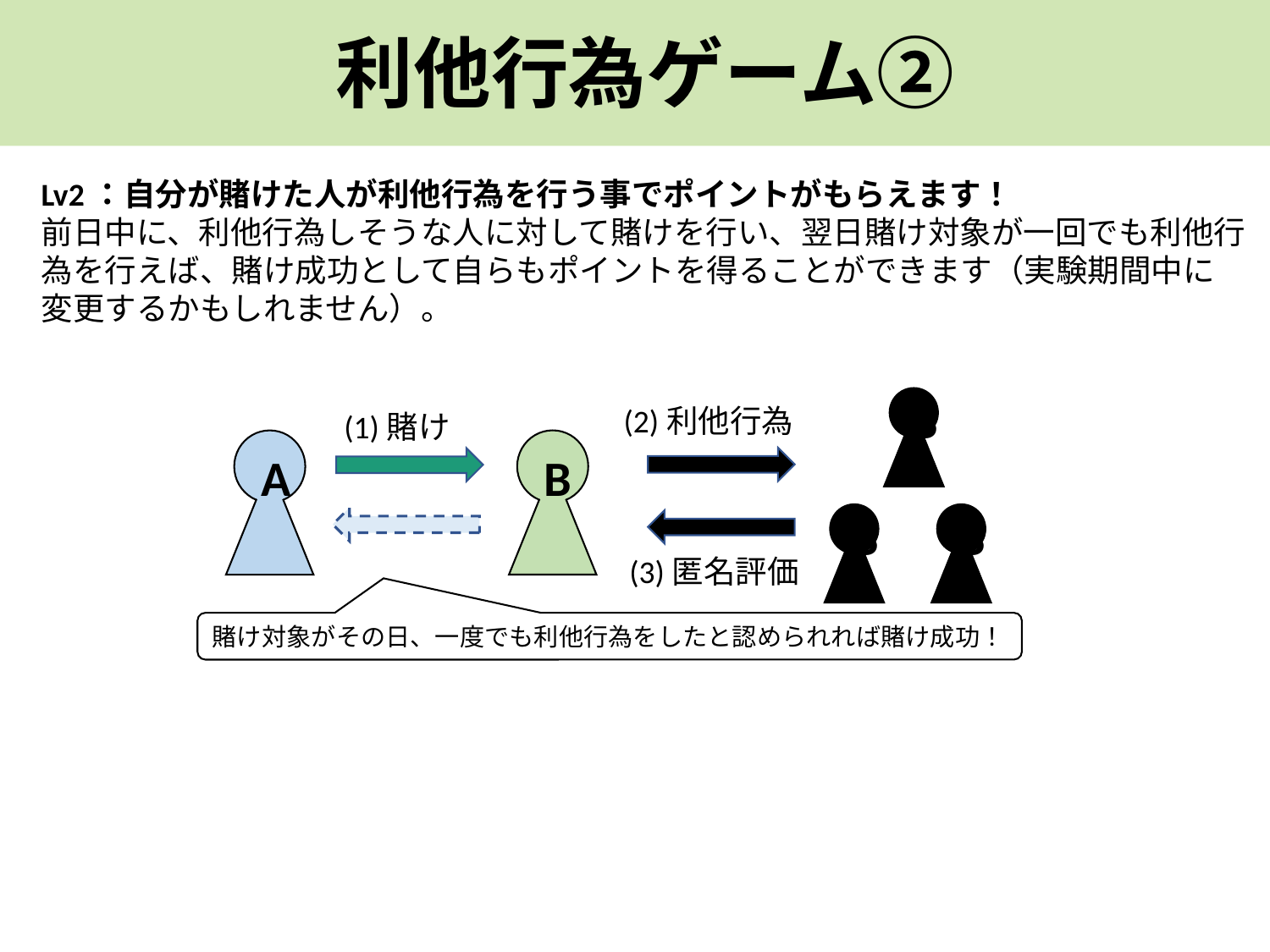

利他行為ゲーム②
DERC
Lv2：自分が賭けた人が利他行為を行う事でポイントがもらえます！
前日中に、利他行為しそうな人に対して賭けを行い、翌日賭け対象が一回でも利他行為を行えば、賭け成功として自らもポイントを得ることができます（実験期間中に変更するかもしれません）。

B
(2)利他行為
(1)賭け

B

A

B

B

(3)匿名評価
賭け対象がその日、一度でも利他行為をしたと認められれば賭け成功！